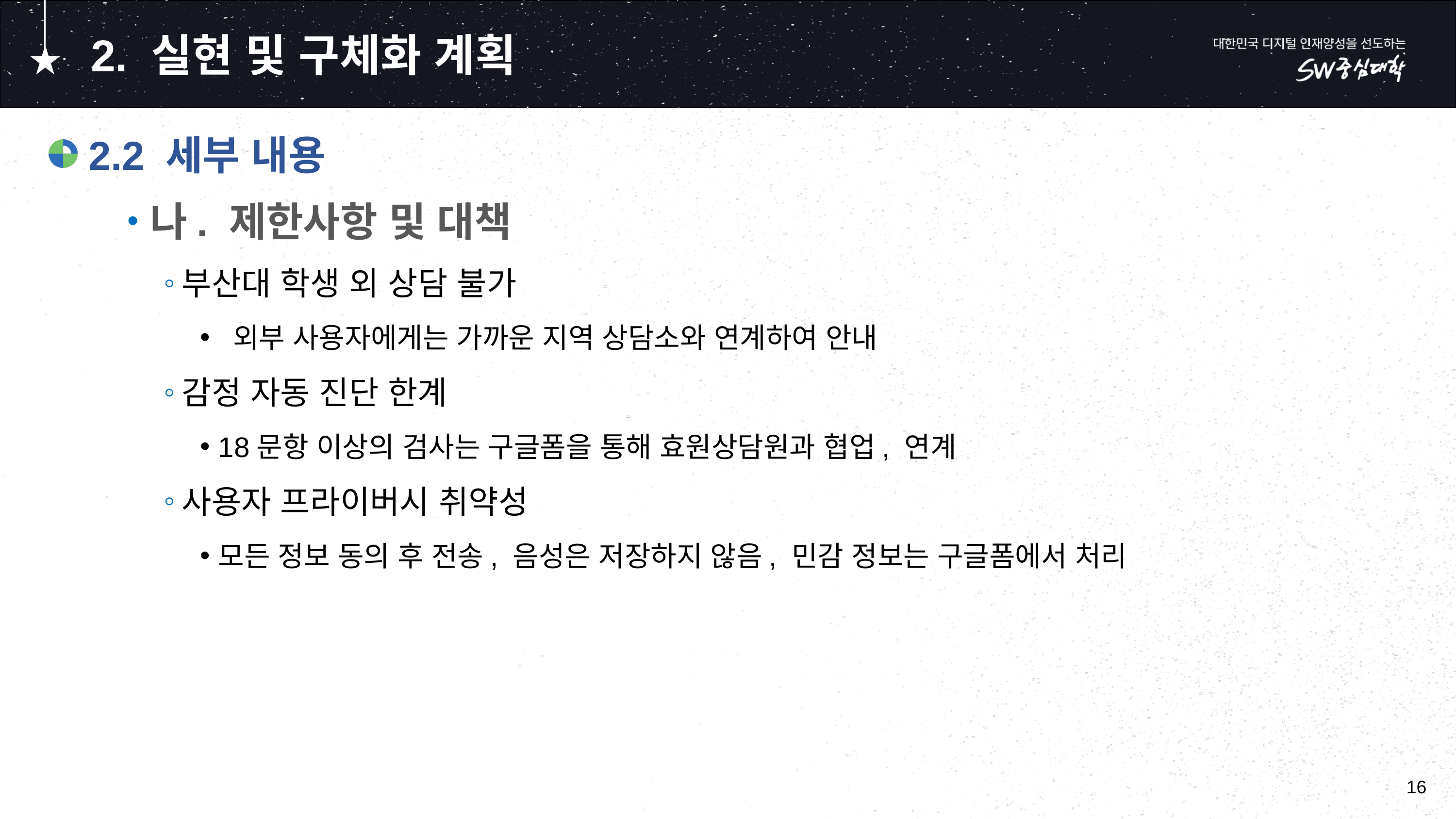

# 2. 실현 및 구체화 계획
 2.2 세부 내용

나. 제한사항 및 대책
부산대 학생 외 상담 불가
 외부 사용자에게는 가까운 지역 상담소와 연계하여 안내
감정 자동 진단 한계
18문항 이상의 검사는 구글폼을 통해 효원상담원과 협업, 연계
사용자 프라이버시 취약성
모든 정보 동의 후 전송, 음성은 저장하지 않음, 민감 정보는 구글폼에서 처리